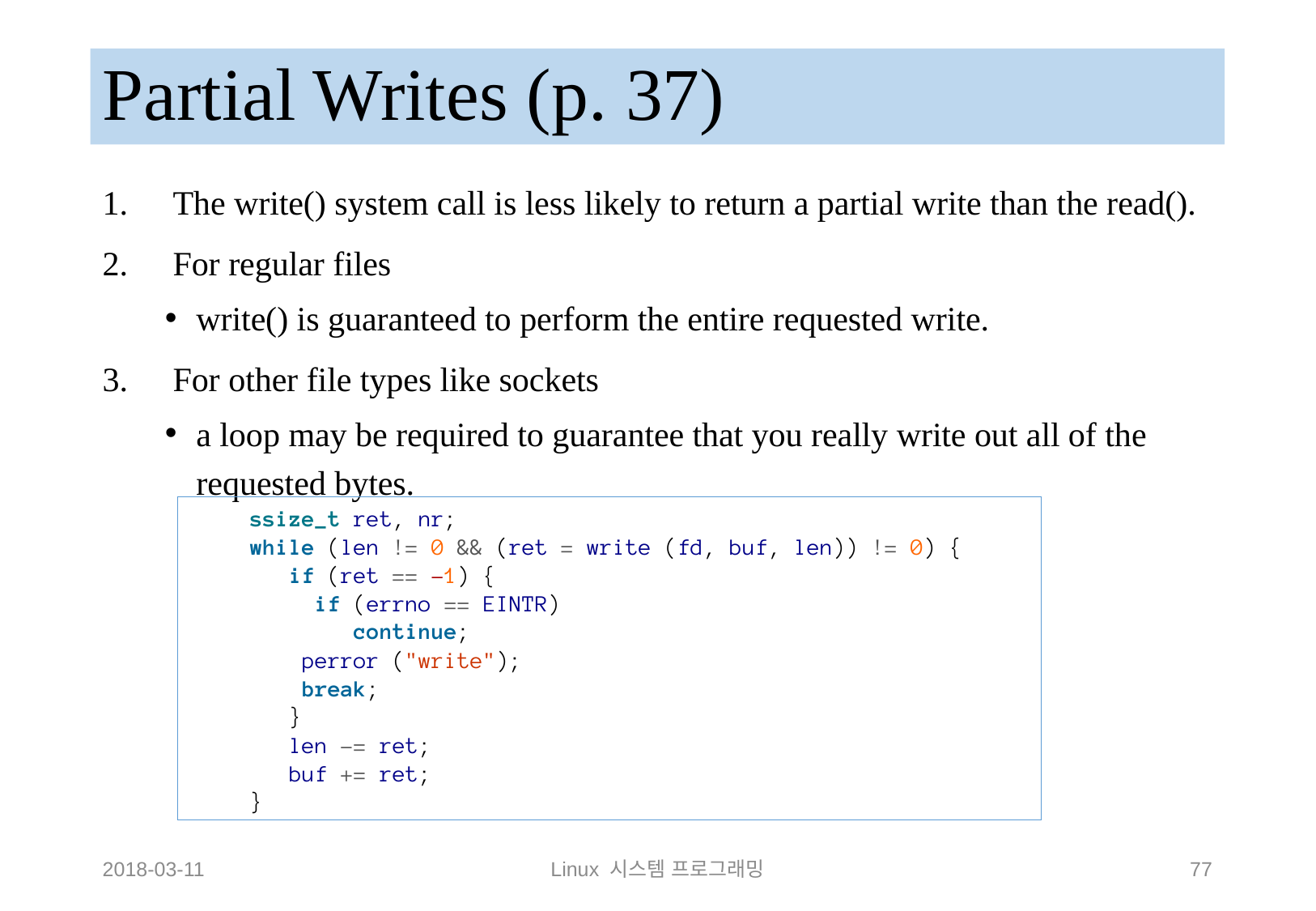

# Partial Writes (p. 37)
The write() system call is less likely to return a partial write than the read().
For regular files
write() is guaranteed to perform the entire requested write.
For other file types like sockets
a loop may be required to guarantee that you really write out all of the requested bytes.
ssize_t ret, nr;
while (len != 0 && (ret = write (fd, buf, len)) != 0) {
   if (ret == -1) {
     if (errno == EINTR)
        continue;
    perror ("write");
    break;
   }
   len -= ret;
   buf += ret;
}
2018-03-11
Linux 시스템 프로그래밍
77